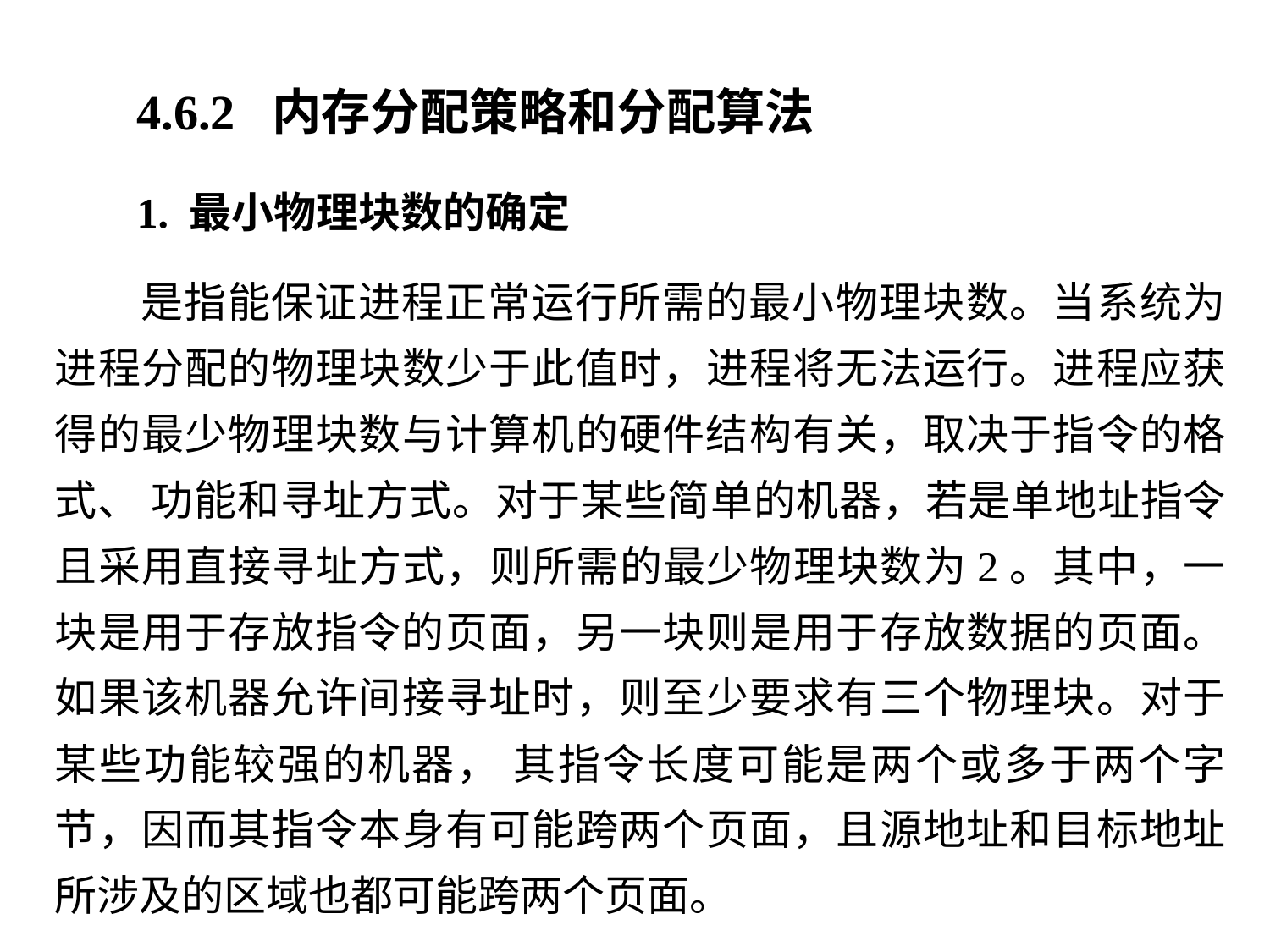

4.6.2  内存分配策略和分配算法
1. 最小物理块数的确定
       是指能保证进程正常运行所需的最小物理块数。当系统为进程分配的物理块数少于此值时，进程将无法运行。进程应获得的最少物理块数与计算机的硬件结构有关，取决于指令的格式、 功能和寻址方式。对于某些简单的机器，若是单地址指令且采用直接寻址方式，则所需的最少物理块数为2。其中，一块是用于存放指令的页面，另一块则是用于存放数据的页面。如果该机器允许间接寻址时，则至少要求有三个物理块。对于某些功能较强的机器， 其指令长度可能是两个或多于两个字节，因而其指令本身有可能跨两个页面，且源地址和目标地址所涉及的区域也都可能跨两个页面。